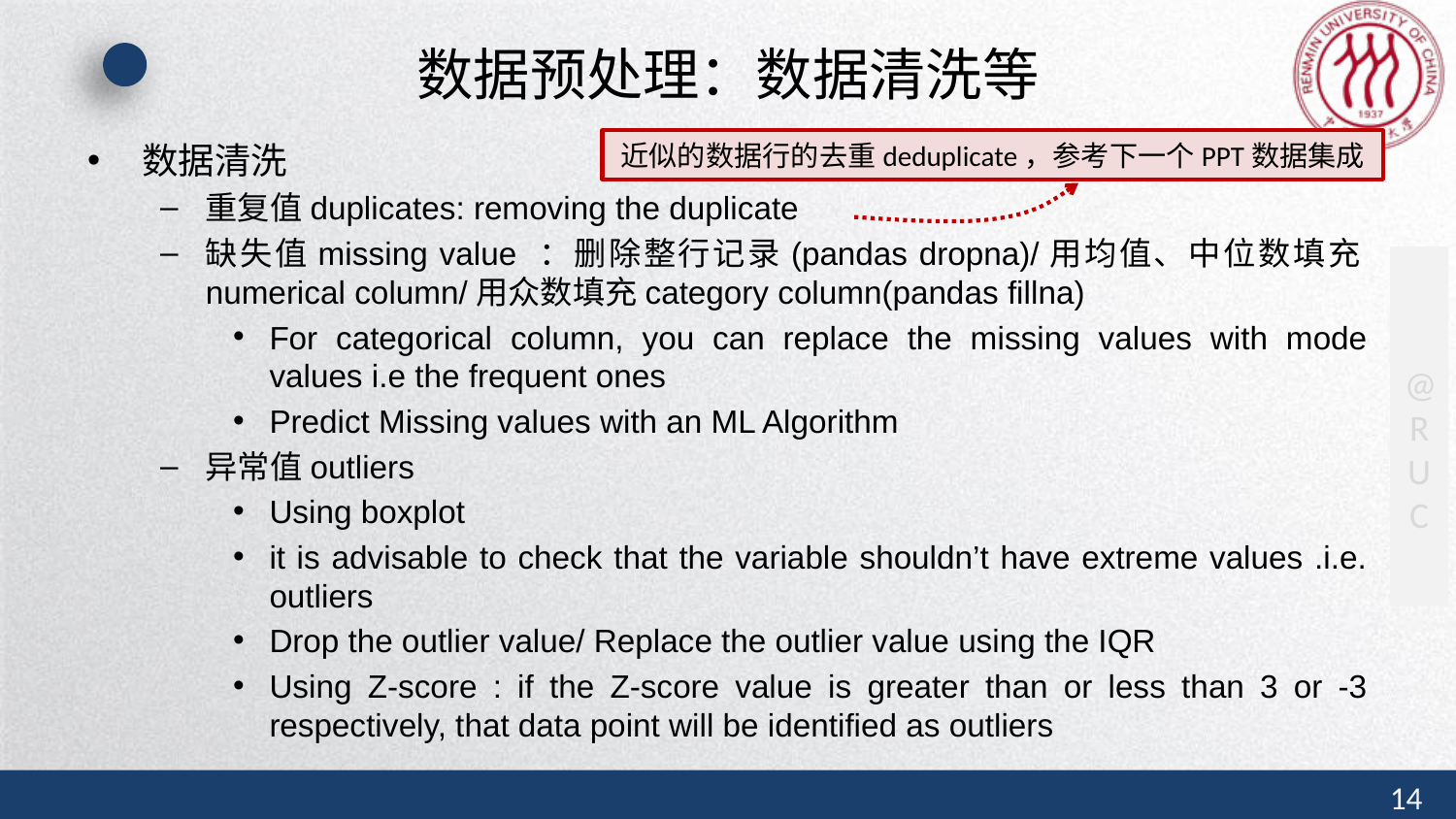

# 数据预处理：数据清洗等
数据清洗
重复值duplicates: removing the duplicate
缺失值missing value ：删除整行记录(pandas dropna)/用均值、中位数填充numerical column/用众数填充category column(pandas fillna)
For categorical column, you can replace the missing values with mode values i.e the frequent ones
Predict Missing values with an ML Algorithm
异常值outliers
Using boxplot
it is advisable to check that the variable shouldn’t have extreme values .i.e. outliers
Drop the outlier value/ Replace the outlier value using the IQR
Using Z-score : if the Z-score value is greater than or less than 3 or -3 respectively, that data point will be identified as outliers
近似的数据行的去重deduplicate，参考下一个PPT数据集成